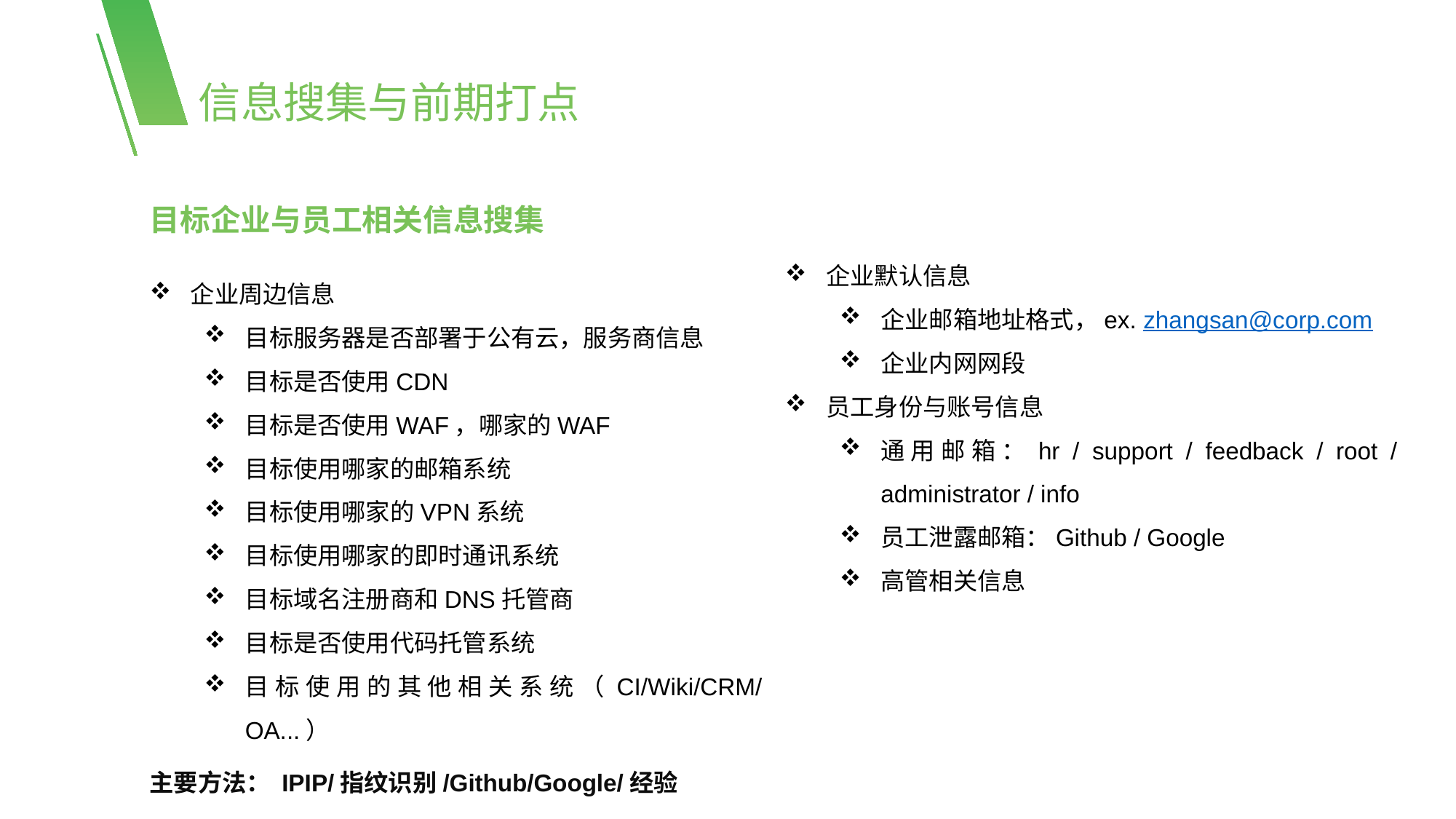

信息搜集与前期打点
目标企业与员工相关信息搜集
企业周边信息
目标服务器是否部署于公有云，服务商信息
目标是否使用CDN
目标是否使用WAF，哪家的WAF
目标使用哪家的邮箱系统
目标使用哪家的VPN系统
目标使用哪家的即时通讯系统
目标域名注册商和DNS托管商
目标是否使用代码托管系统
目标使用的其他相关系统（CI/Wiki/CRM/OA...）
主要方法： IPIP/指纹识别/Github/Google/经验

企业默认信息
企业邮箱地址格式，ex. zhangsan@corp.com
企业内网网段
员工身份与账号信息
通用邮箱：hr / support / feedback / root / administrator / info
员工泄露邮箱：Github / Google
高管相关信息